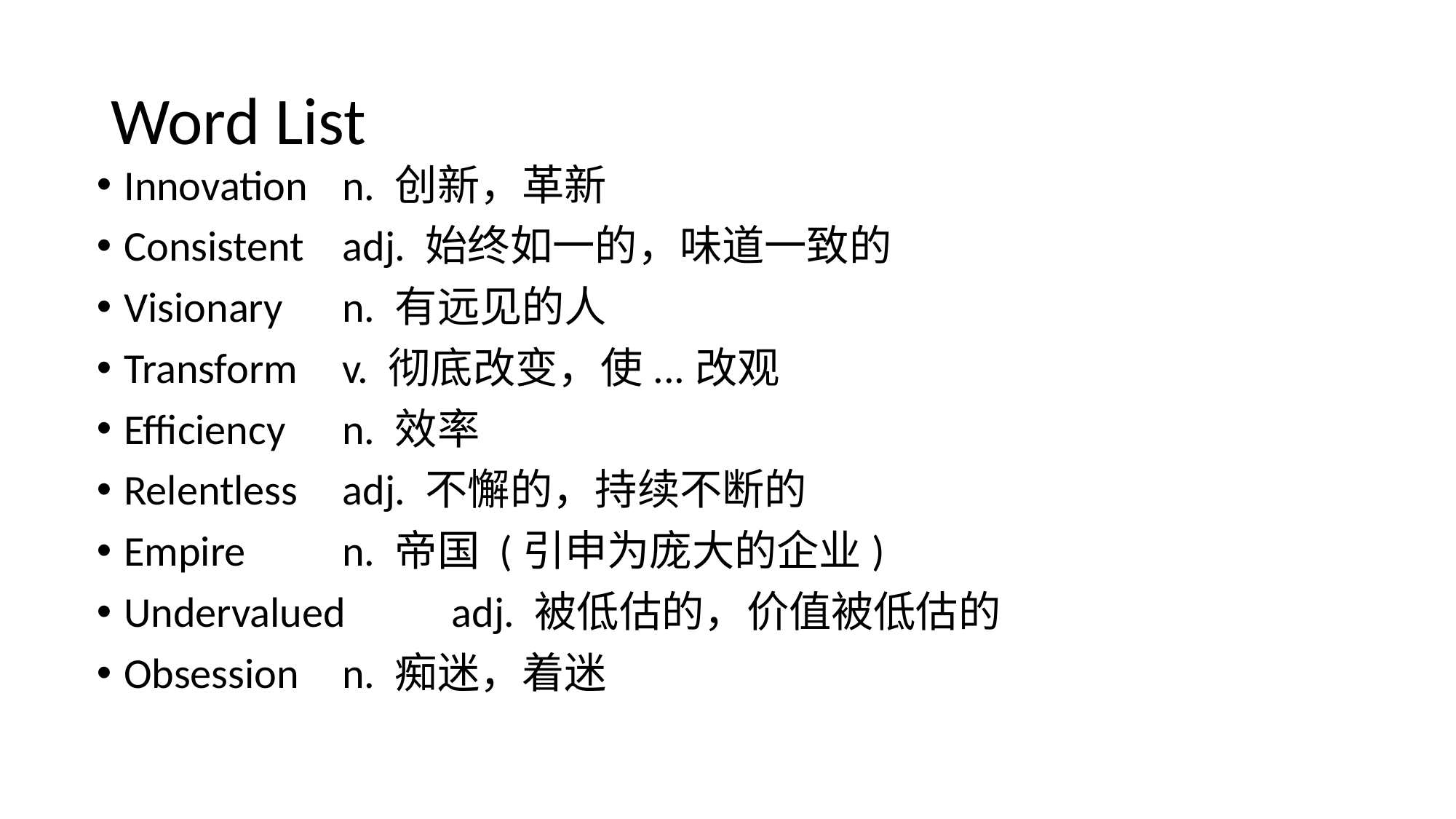

# Word List
Innovation	n. 创新，革新
Consistent	adj. 始终如一的，味道一致的
Visionary	n. 有远见的人
Transform	v. 彻底改变，使...改观
Efficiency	n. 效率
Relentless	adj. 不懈的，持续不断的
Empire	n. 帝国 (引申为庞大的企业)
Undervalued	adj. 被低估的，价值被低估的
Obsession	n. 痴迷，着迷